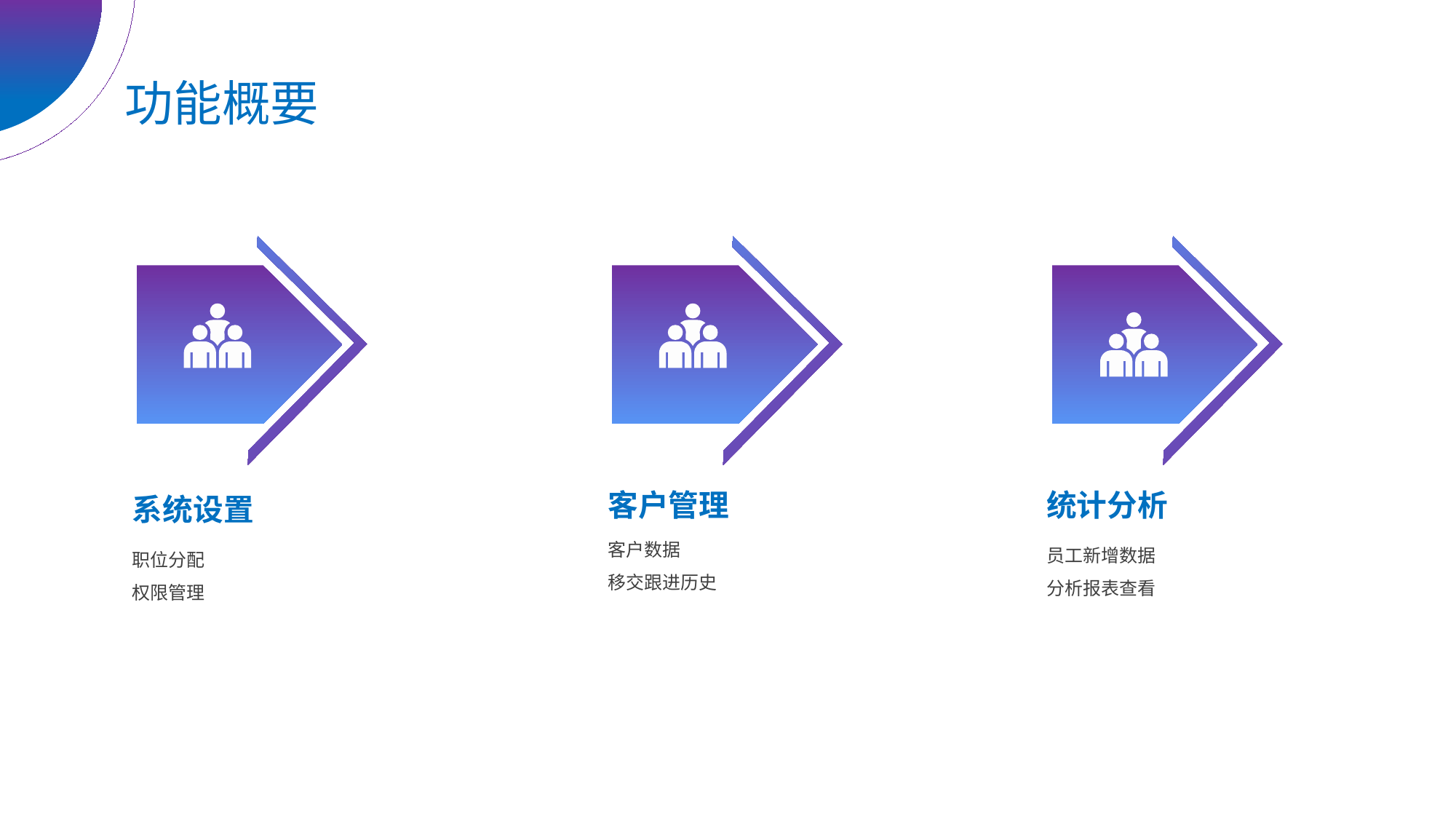

功能概要

统计分析
客户管理
系统设置
客户数据
移交跟进历史
员工新增数据
分析报表查看
职位分配
权限管理